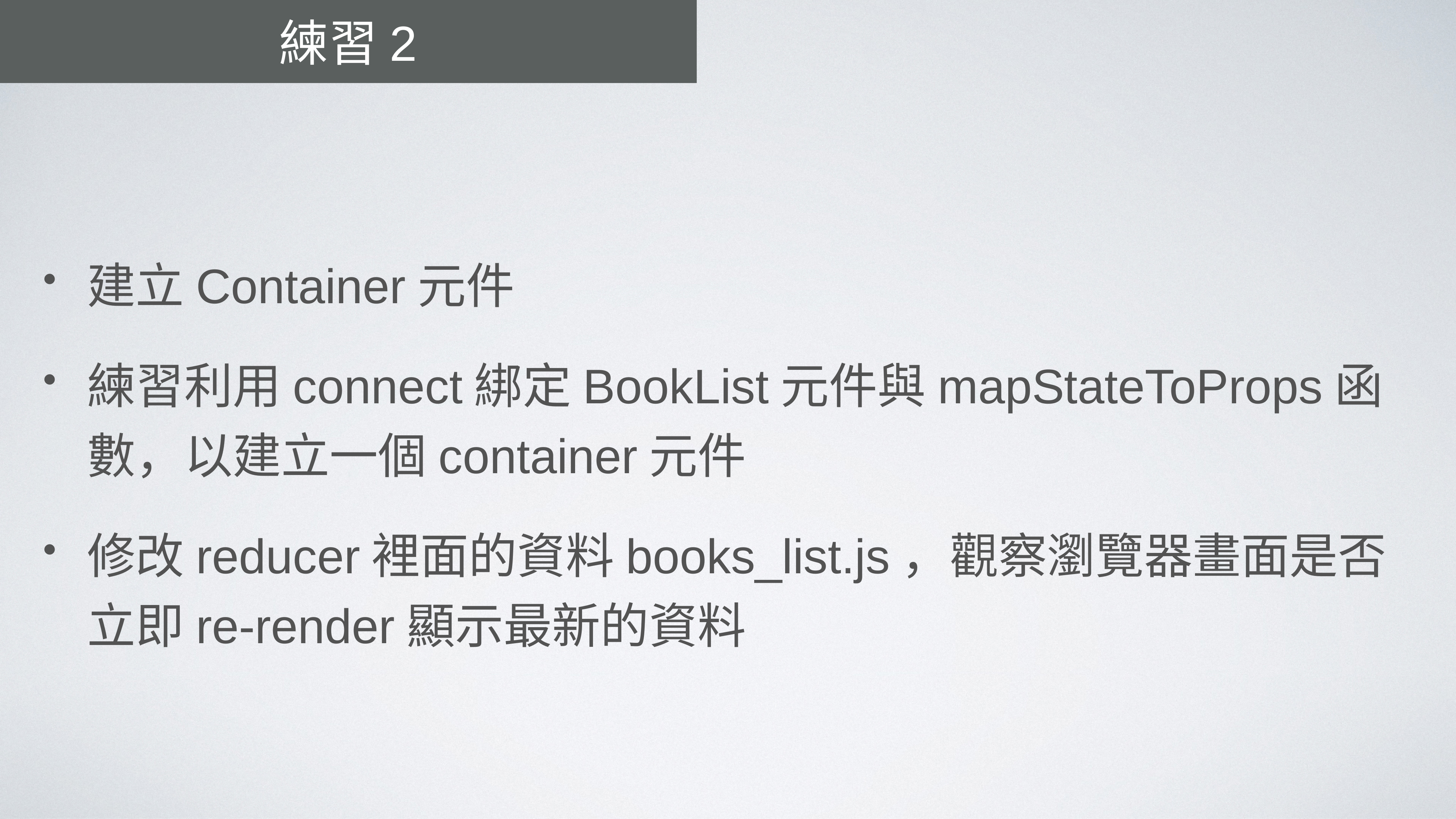

34
# 練習2
建立Container元件
練習利用connect綁定BookList元件與mapStateToProps函數，以建立一個container元件
修改reducer裡面的資料books_list.js，觀察瀏覽器畫面是否立即re-render顯示最新的資料